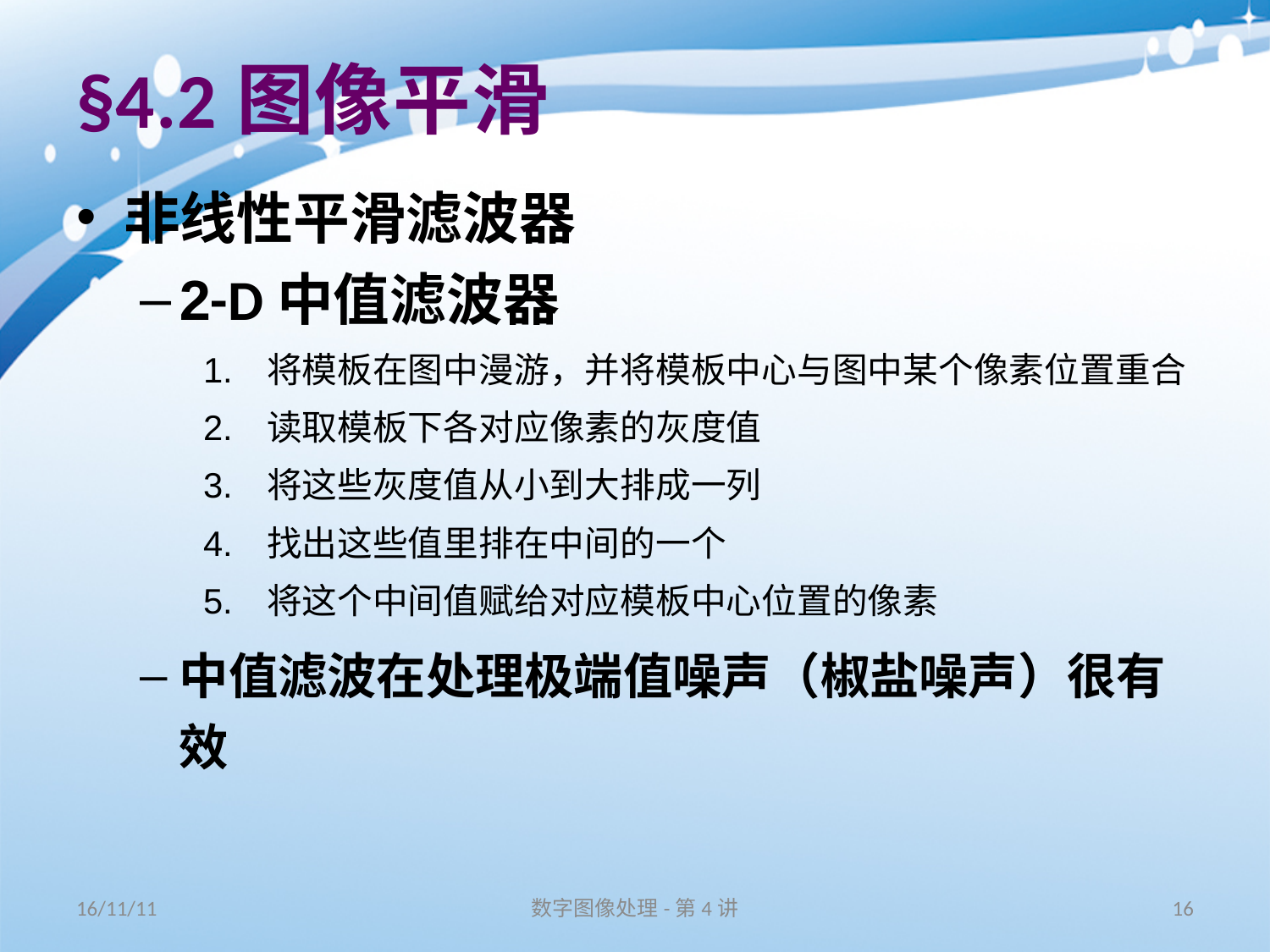

# §4.2图像平滑
非线性平滑滤波器
2-D中值滤波器
将模板在图中漫游，并将模板中心与图中某个像素位置重合
读取模板下各对应像素的灰度值
将这些灰度值从小到大排成一列
找出这些值里排在中间的一个
将这个中间值赋给对应模板中心位置的像素
中值滤波在处理极端值噪声（椒盐噪声）很有效

16/11/11
数字图像处理-第4讲
16